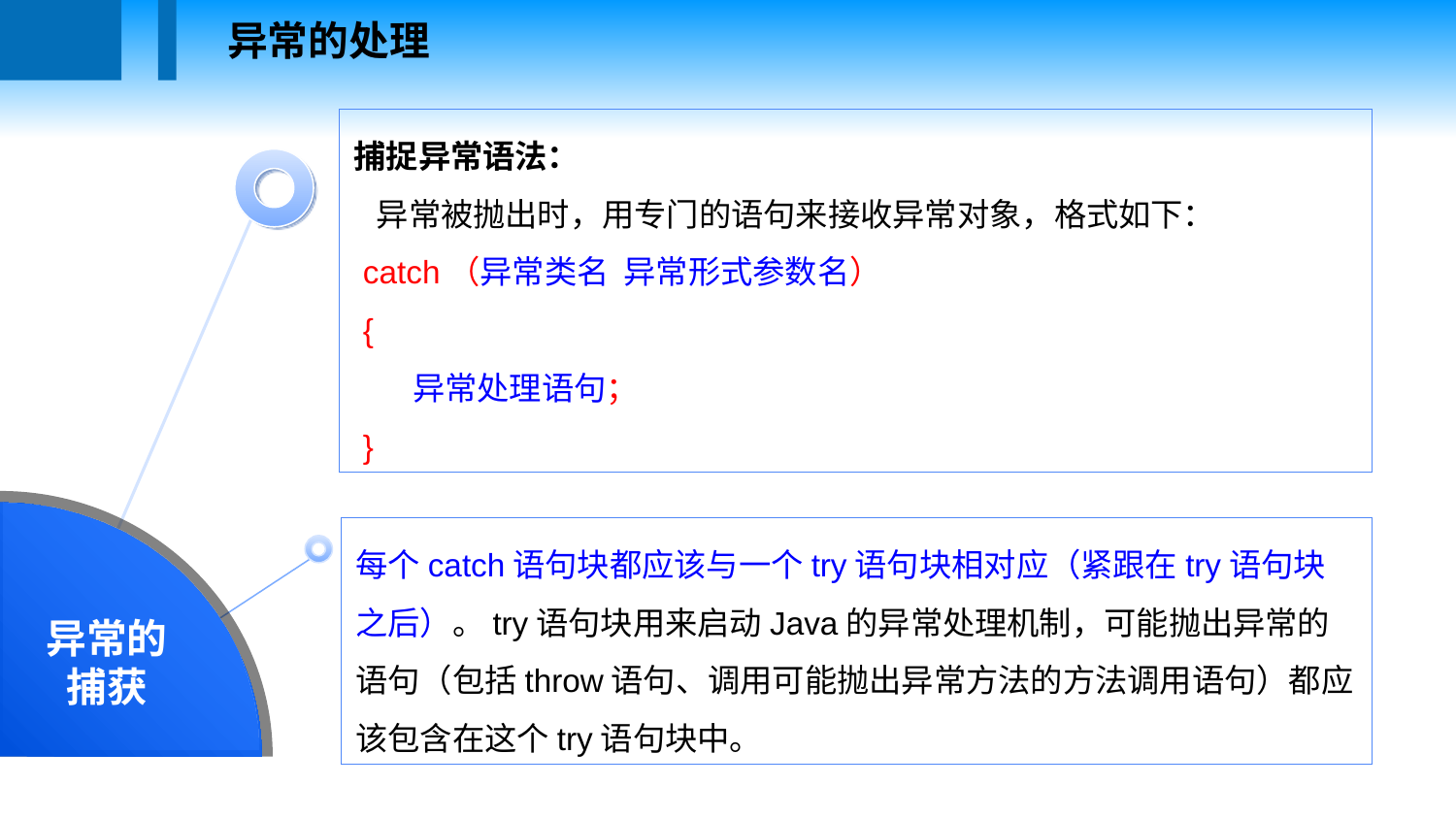

异常的处理
捕捉异常语法：
  异常被抛出时，用专门的语句来接收异常对象，格式如下：
 catch（异常类名  异常形式参数名）
 {
       异常处理语句；
 }

异常的捕获

每个catch语句块都应该与一个try语句块相对应（紧跟在try语句块之后）。try语句块用来启动Java的异常处理机制，可能抛出异常的语句（包括throw语句、调用可能抛出异常方法的方法调用语句）都应该包含在这个try语句块中。